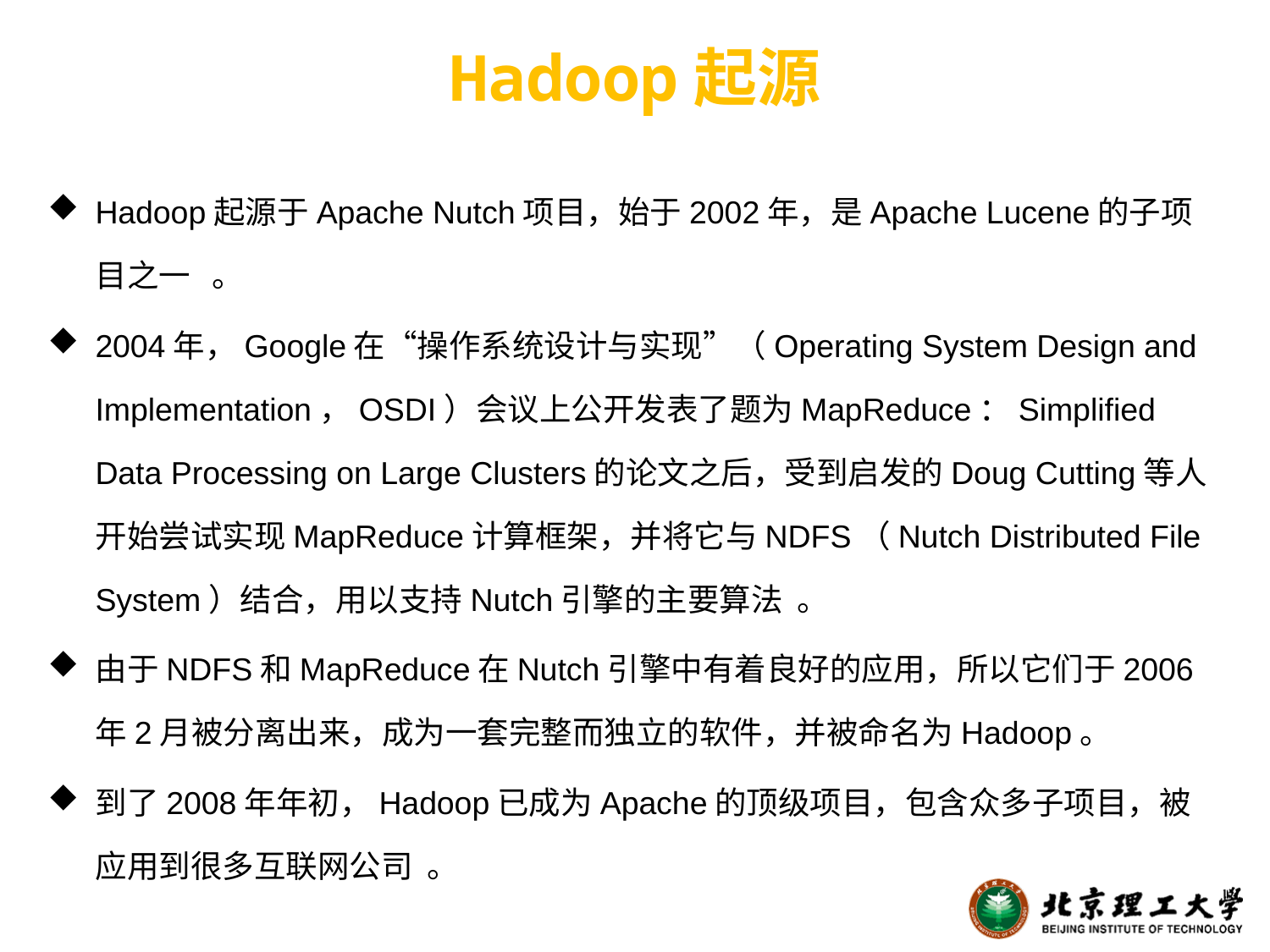

# Hadoop起源
Hadoop起源于Apache Nutch项目，始于2002年，是Apache Lucene的子项目之一   。
2004年，Google在“操作系统设计与实现”（Operating System Design and Implementation，OSDI）会议上公开发表了题为MapReduce：Simplified Data Processing on Large Clusters的论文之后，受到启发的Doug Cutting等人开始尝试实现MapReduce计算框架，并将它与NDFS（Nutch Distributed File System）结合，用以支持Nutch引擎的主要算法  。
由于NDFS和MapReduce在Nutch引擎中有着良好的应用，所以它们于2006年2月被分离出来，成为一套完整而独立的软件，并被命名为Hadoop。
到了2008年年初，Hadoop已成为Apache的顶级项目，包含众多子项目，被应用到很多互联网公司  。